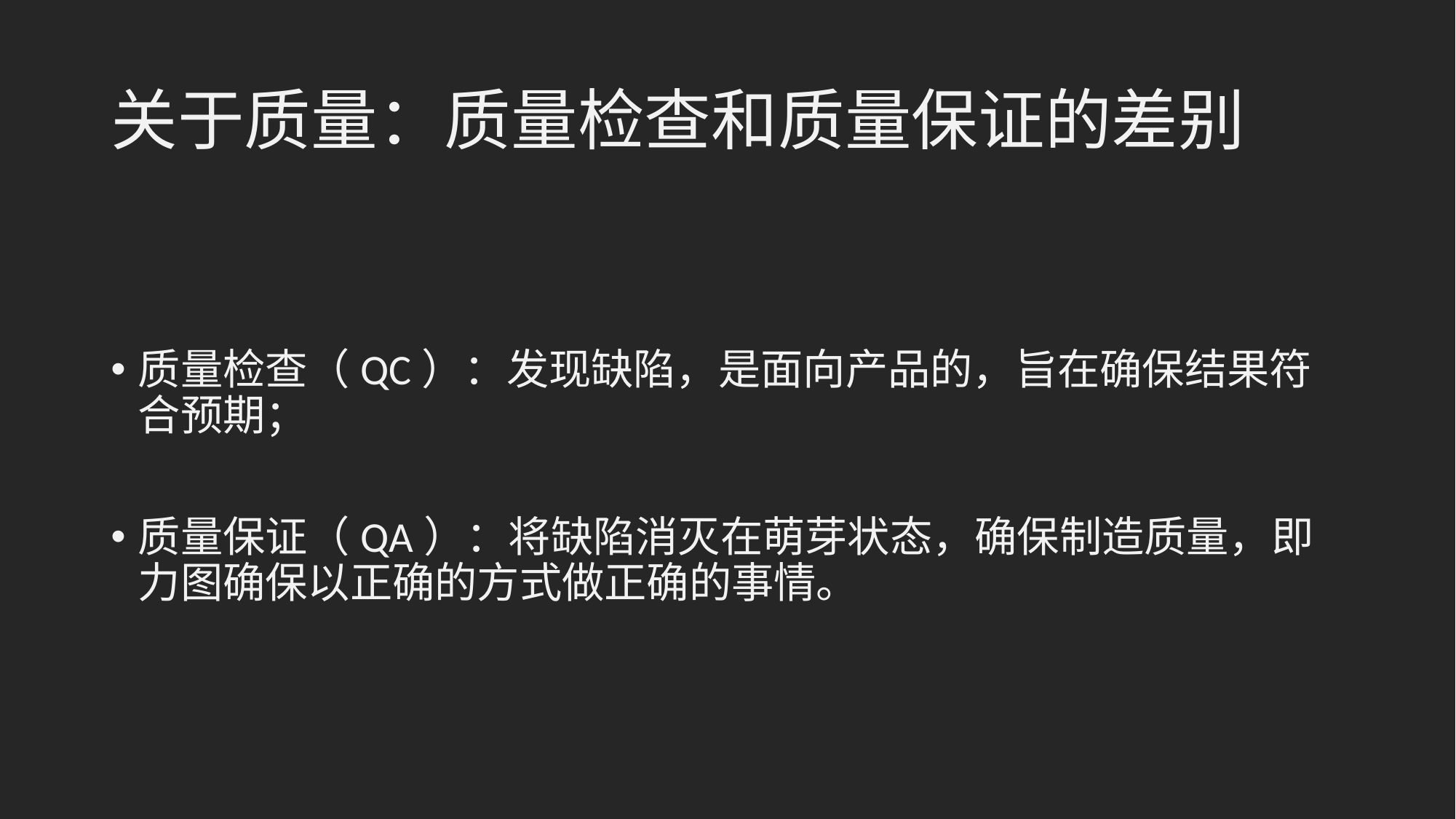

# 关于质量：质量检查和质量保证的差别
质量检查（QC）：发现缺陷，是面向产品的，旨在确保结果符合预期；

质量保证（QA）：将缺陷消灭在萌芽状态，确保制造质量，即力图确保以正确的方式做正确的事情。